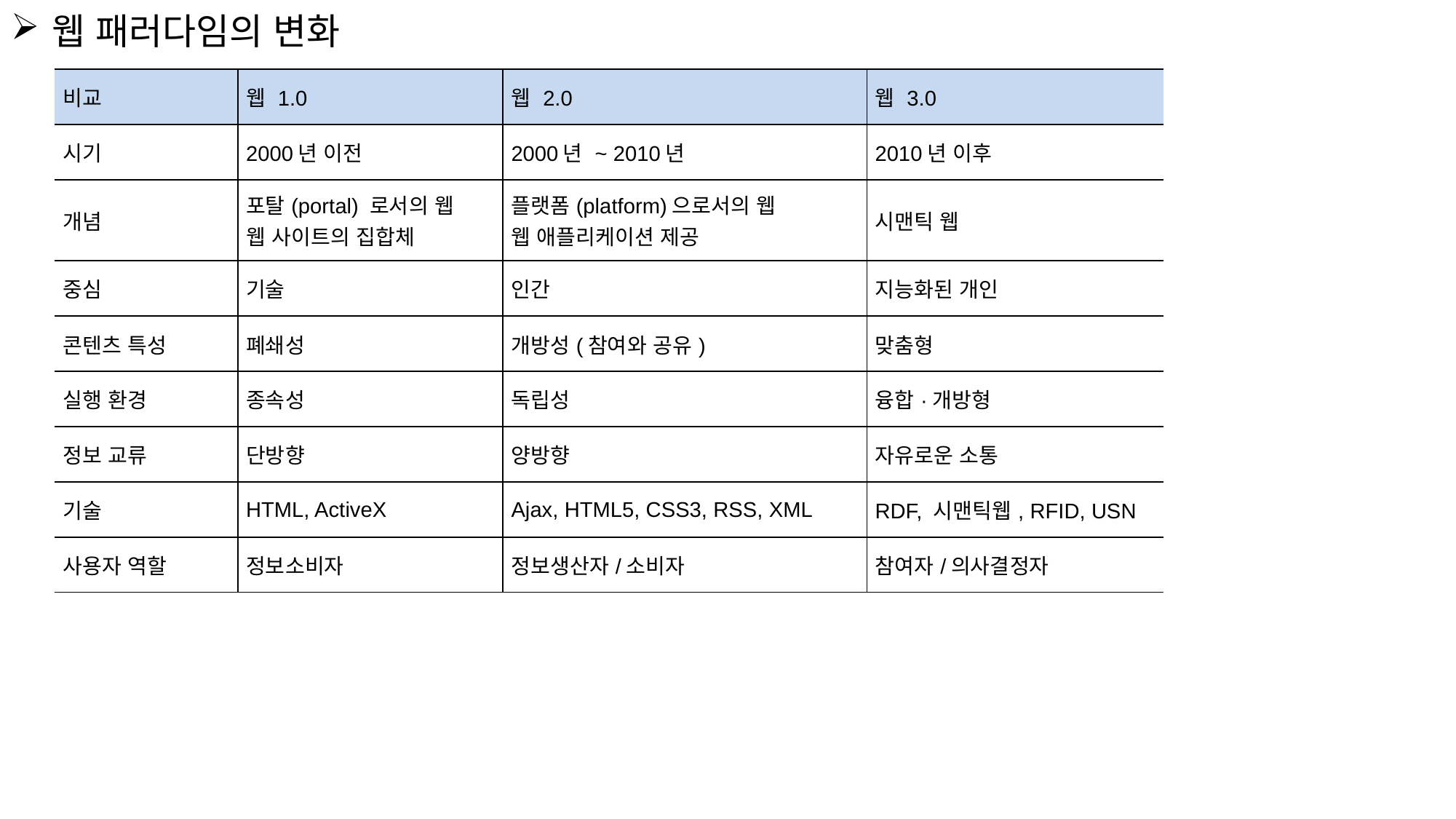

# 웹 패러다임의 변화
| 비교 | 웹 1.0 | 웹 2.0 | 웹 3.0 |
| --- | --- | --- | --- |
| 시기 | 2000년 이전 | 2000년 ~ 2010년 | 2010년 이후 |
| 개념 | 포탈(portal) 로서의 웹 웹 사이트의 집합체 | 플랫폼(platform)으로서의 웹 웹 애플리케이션 제공 | 시맨틱 웹 |
| 중심 | 기술 | 인간 | 지능화된 개인 |
| 콘텐츠 특성 | 폐쇄성 | 개방성(참여와 공유) | 맞춤형 |
| 실행 환경 | 종속성 | 독립성 | 융합·개방형 |
| 정보 교류 | 단방향 | 양방향 | 자유로운 소통 |
| 기술 | HTML, ActiveX | Ajax, HTML5, CSS3, RSS, XML | RDF, 시맨틱웹, RFID, USN |
| 사용자 역할 | 정보소비자 | 정보생산자/소비자 | 참여자/의사결정자 |